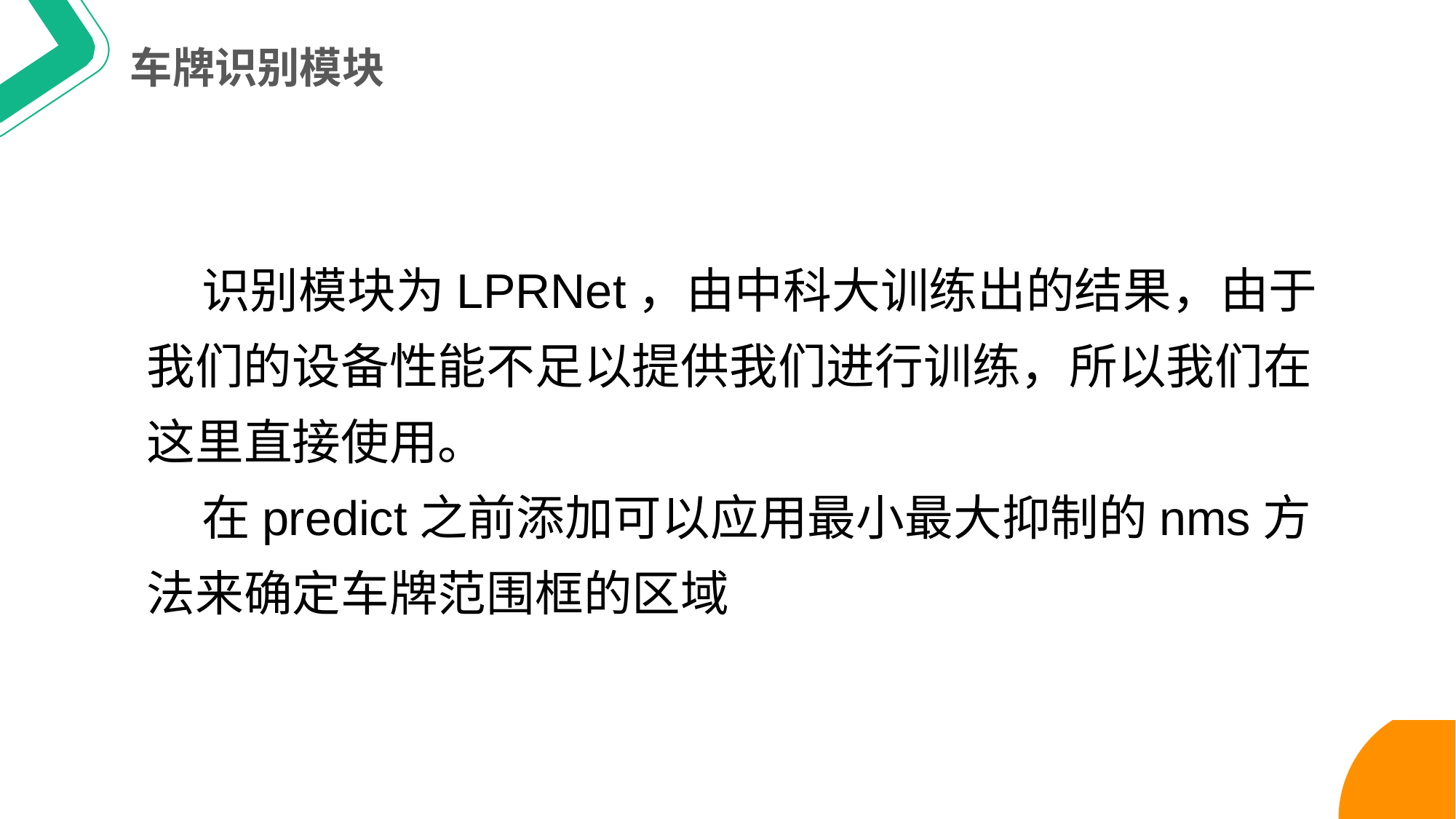

车牌识别模块

    识别模块为LPRNet，由中科大训练出的结果，由于我们的设备性能不足以提供我们进行训练，所以我们在这里直接使用。
    在predict之前添加可以应用最小最大抑制的nms方法来确定车牌范围框的区域